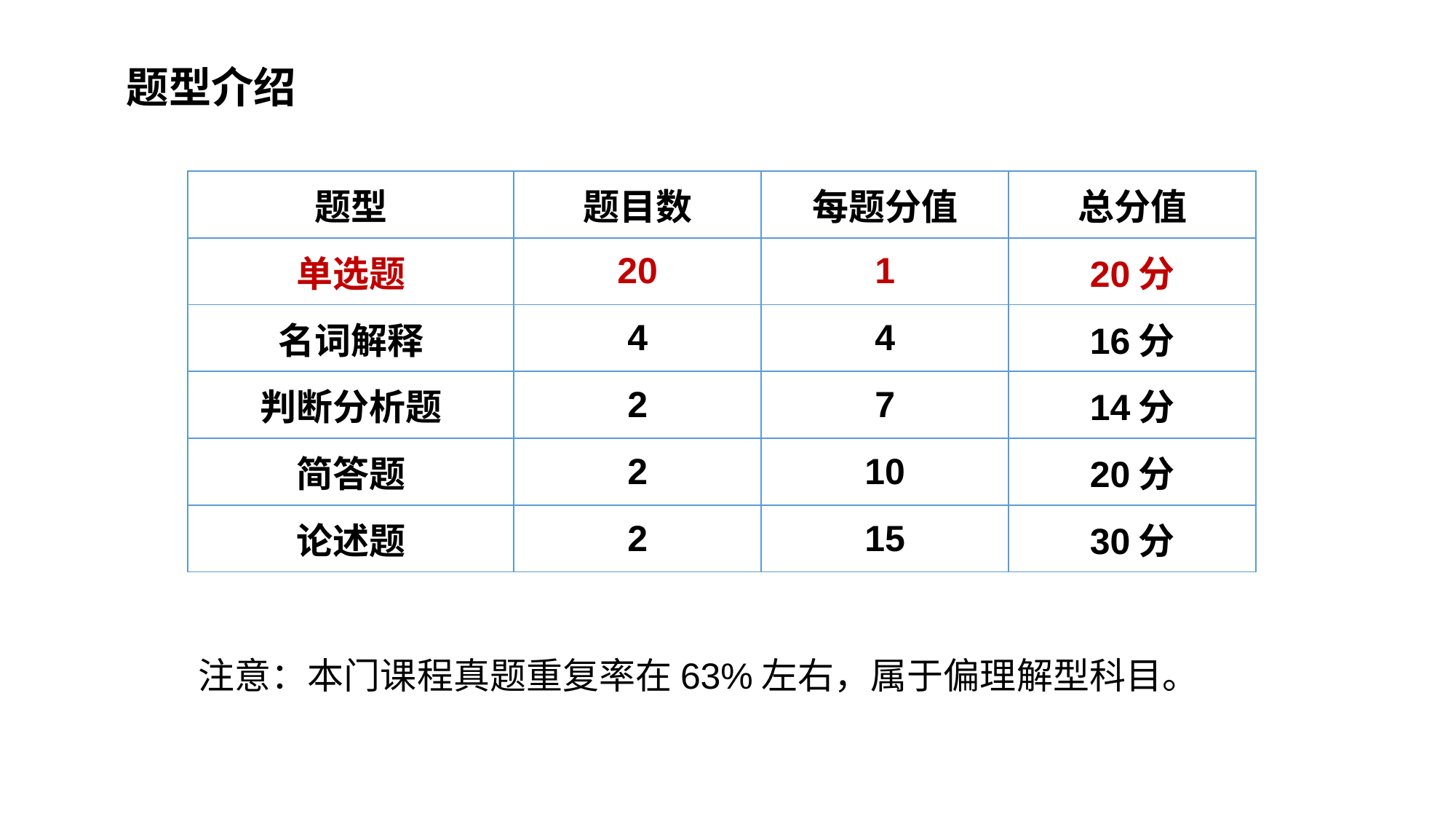

# 关于考试题型
题型介绍
| 题型 | 题目数 | 每题分值 | 总分值 |
| --- | --- | --- | --- |
| 单选题 | 20 | 1 | 20分 |
| 名词解释 | 4 | 4 | 16分 |
| 判断分析题 | 2 | 7 | 14分 |
| 简答题 | 2 | 10 | 20分 |
| 论述题 | 2 | 15 | 30分 |
注意：本门课程真题重复率在63%左右，属于偏理解型科目。